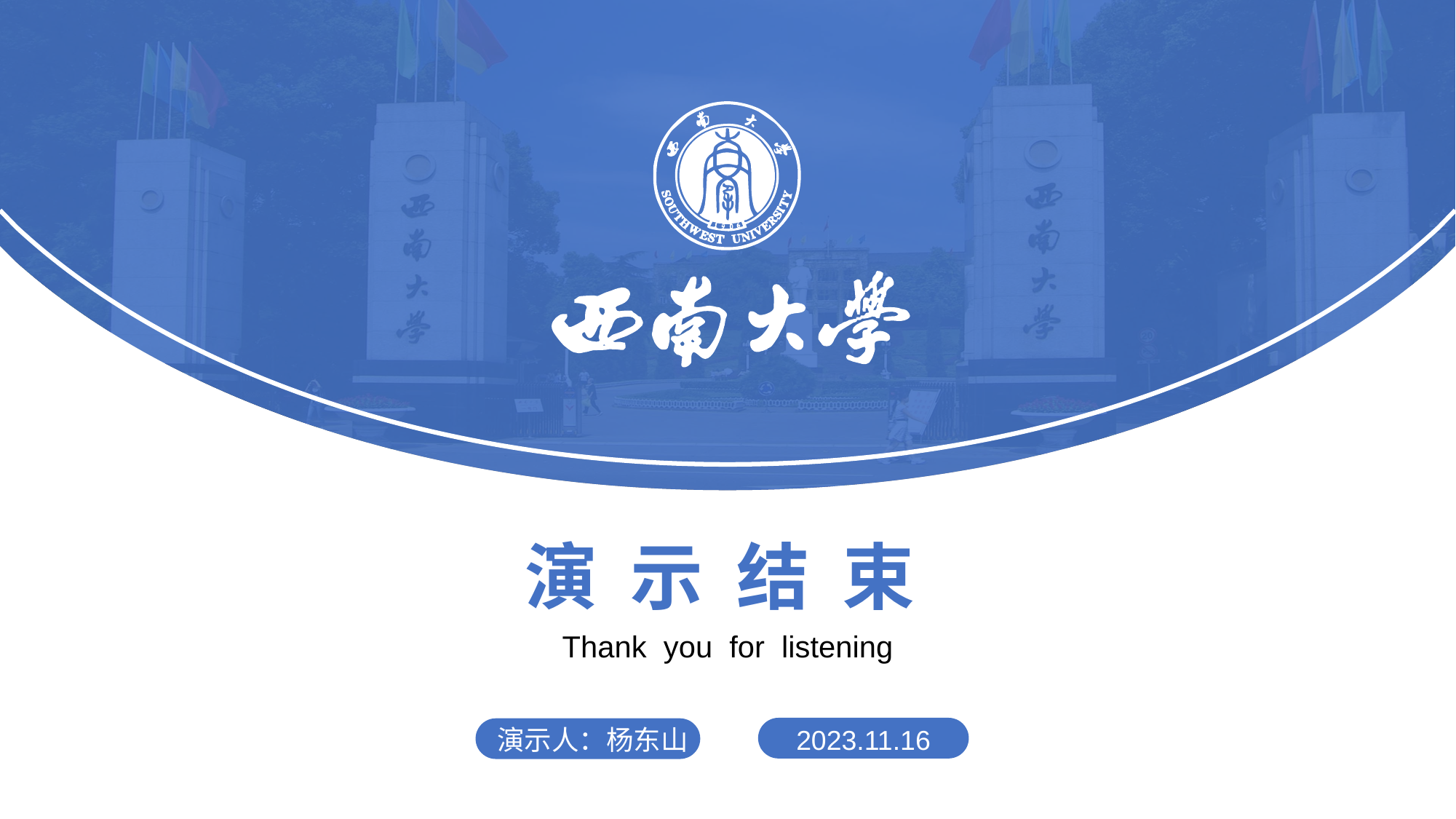

演  示  结  束
Thank  you  for  listening
演示人：杨东山
2023.11.16

陶丽华